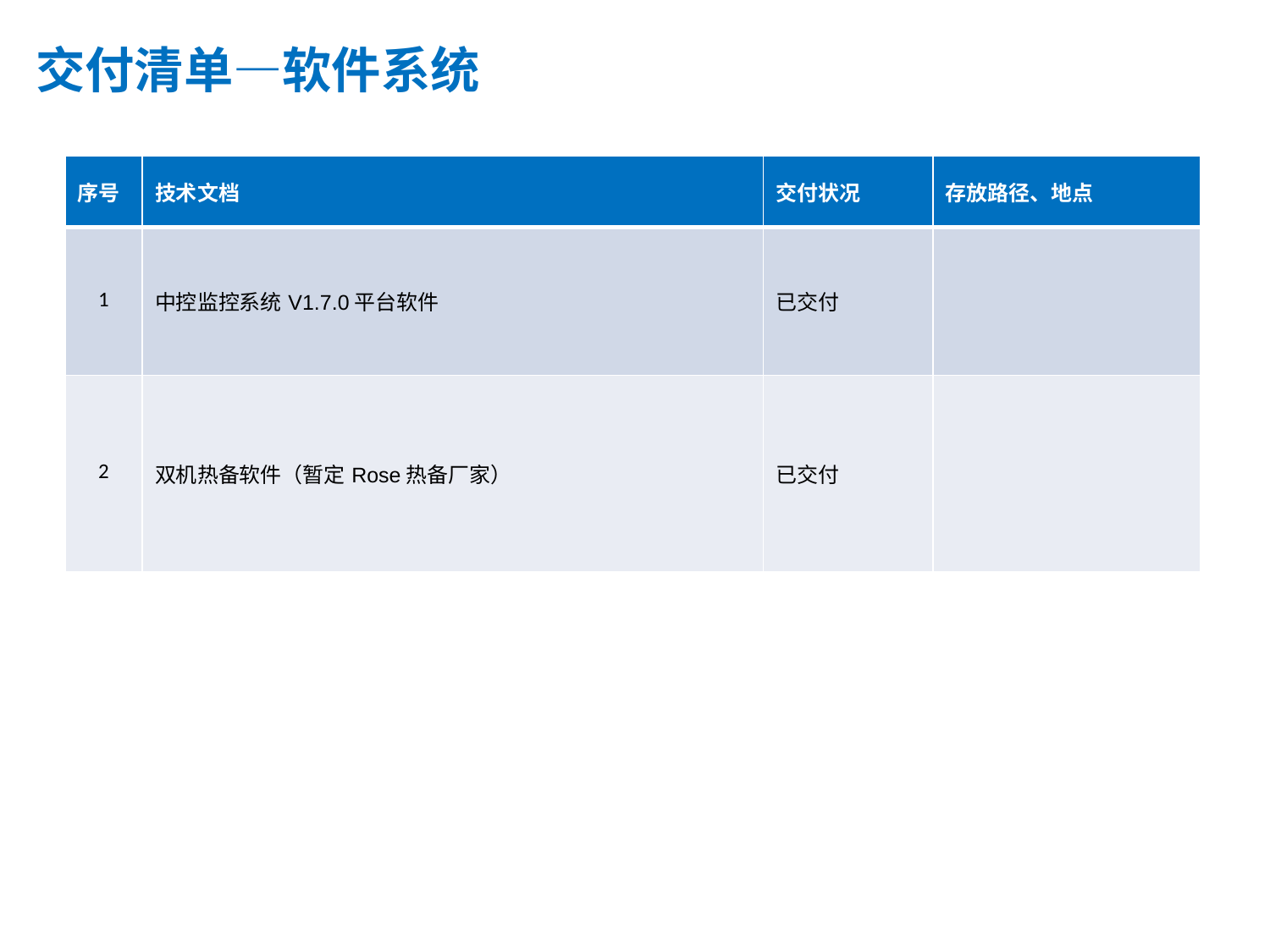

交付清单—软件系统
| 序号 | 技术文档 | 交付状况 | 存放路径、地点 |
| --- | --- | --- | --- |
| 1 | 中控监控系统V1.7.0平台软件 | 已交付 |  |
| 2 | 双机热备软件（暂定Rose热备厂家） | 已交付 |  |